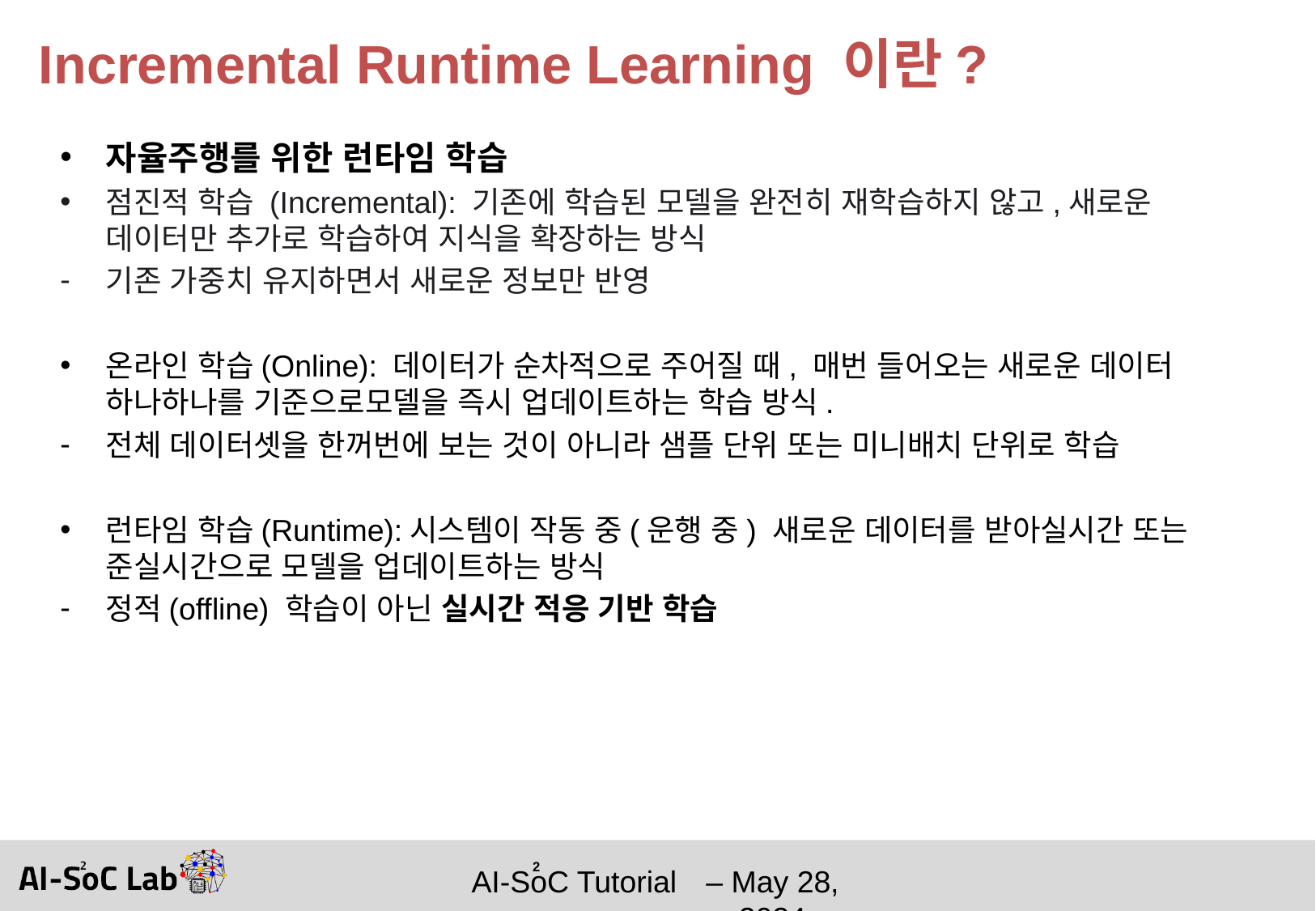

# Incremental Runtime Learning 이란?
자율주행를 위한 런타임 학습
점진적 학습 (Incremental): 기존에 학습된 모델을 완전히 재학습하지 않고,새로운 데이터만 추가로 학습하여 지식을 확장하는 방식
기존 가중치 유지하면서 새로운 정보만 반영

온라인 학습(Online): 데이터가 순차적으로 주어질 때, 매번 들어오는 새로운 데이터 하나하나를 기준으로모델을 즉시 업데이트하는 학습 방식.
전체 데이터셋을 한꺼번에 보는 것이 아니라 샘플 단위 또는 미니배치 단위로 학습

런타임 학습(Runtime):시스템이 작동 중(운행 중) 새로운 데이터를 받아실시간 또는 준실시간으로 모델을 업데이트하는 방식
정적(offline) 학습이 아닌 실시간 적응 기반 학습